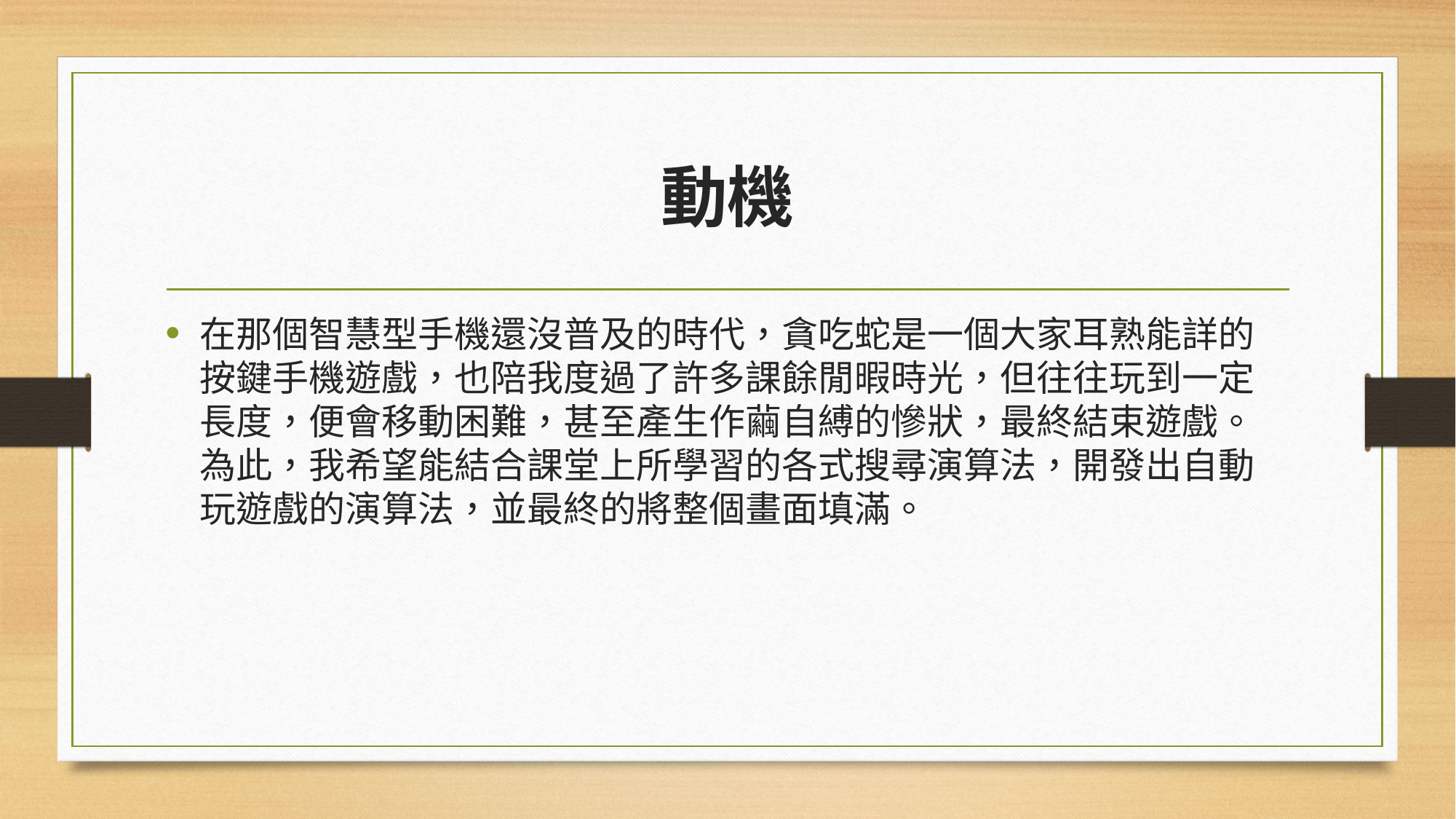

# 動機
在那個智慧型手機還沒普及的時代，貪吃蛇是一個大家耳熟能詳的按鍵手機遊戲，也陪我度過了許多課餘閒暇時光，但往往玩到一定長度，便會移動困難，甚至產生作繭自縛的慘狀，最終結束遊戲。為此，我希望能結合課堂上所學習的各式搜尋演算法，開發出自動玩遊戲的演算法，並最終的將整個畫面填滿。